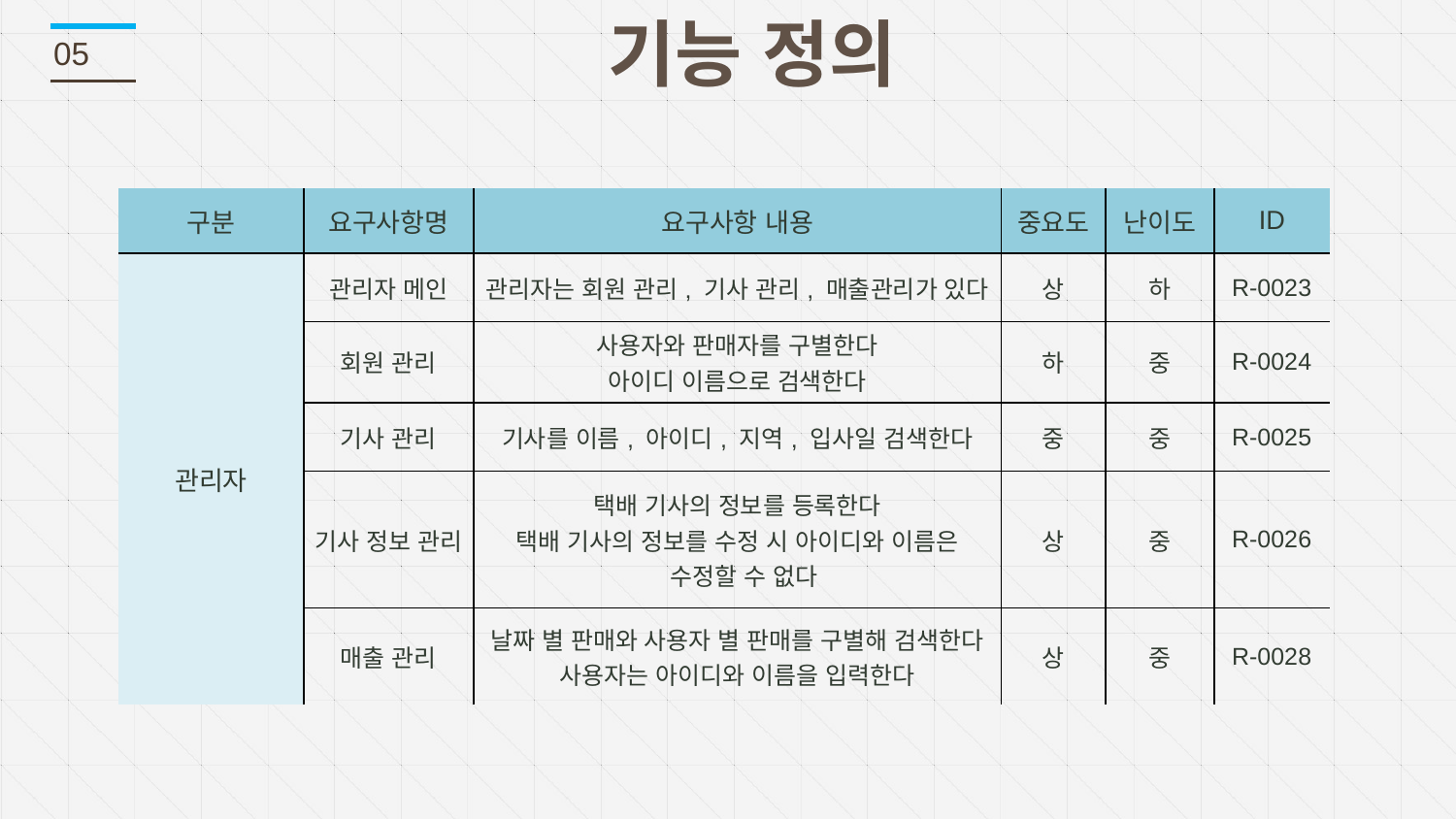

기능 정의
05
| 구분 | 요구사항명 | 요구사항 내용 | 중요도 | 난이도 | ID |
| --- | --- | --- | --- | --- | --- |
| 관리자 | 관리자 메인 | 관리자는 회원 관리, 기사 관리, 매출관리가 있다 | 상 | 하 | R-0023 |
|  | 회원 관리 | 사용자와 판매자를 구별한다 아이디 이름으로 검색한다 | 하 | 중 | R-0024 |
|  | 기사 관리 | 기사를 이름, 아이디, 지역, 입사일 검색한다 | 중 | 중 | R-0025 |
|  | 기사 정보 관리 | 택배 기사의 정보를 등록한다 택배 기사의 정보를 수정 시 아이디와 이름은 수정할 수 없다 | 상 | 중 | R-0026 |
|  | 매출 관리 | 날짜 별 판매와 사용자 별 판매를 구별해 검색한다 사용자는 아이디와 이름을 입력한다 | 상 | 중 | R-0028 |